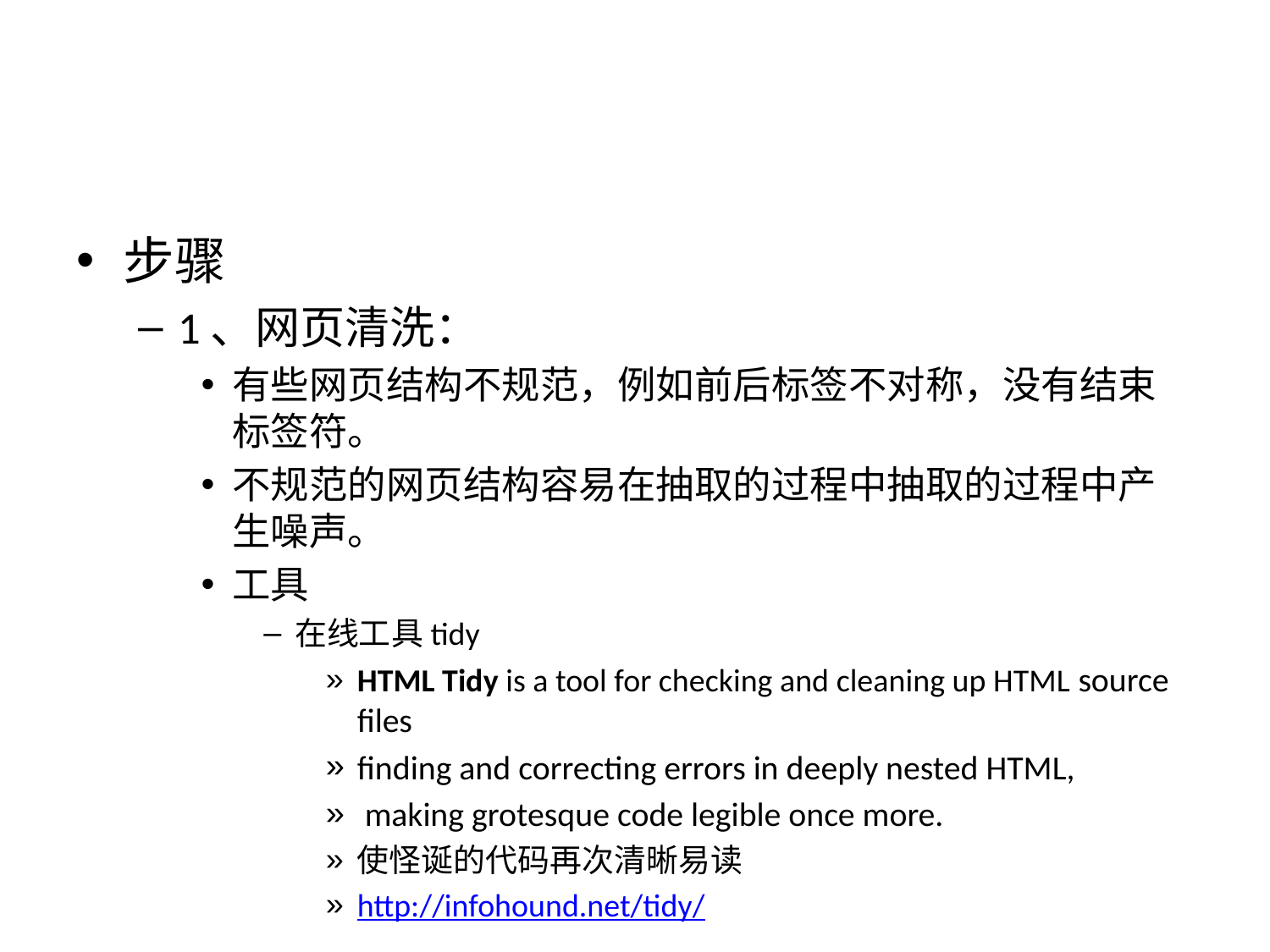

#
步骤
1、网页清洗：
有些网页结构不规范，例如前后标签不对称，没有结束标签符。
不规范的网页结构容易在抽取的过程中抽取的过程中产生噪声。
工具
在线工具tidy
HTML Tidy is a tool for checking and cleaning up HTML source files
finding and correcting errors in deeply nested HTML,
 making grotesque code legible once more.
使怪诞的代码再次清晰易读
http://infohound.net/tidy/